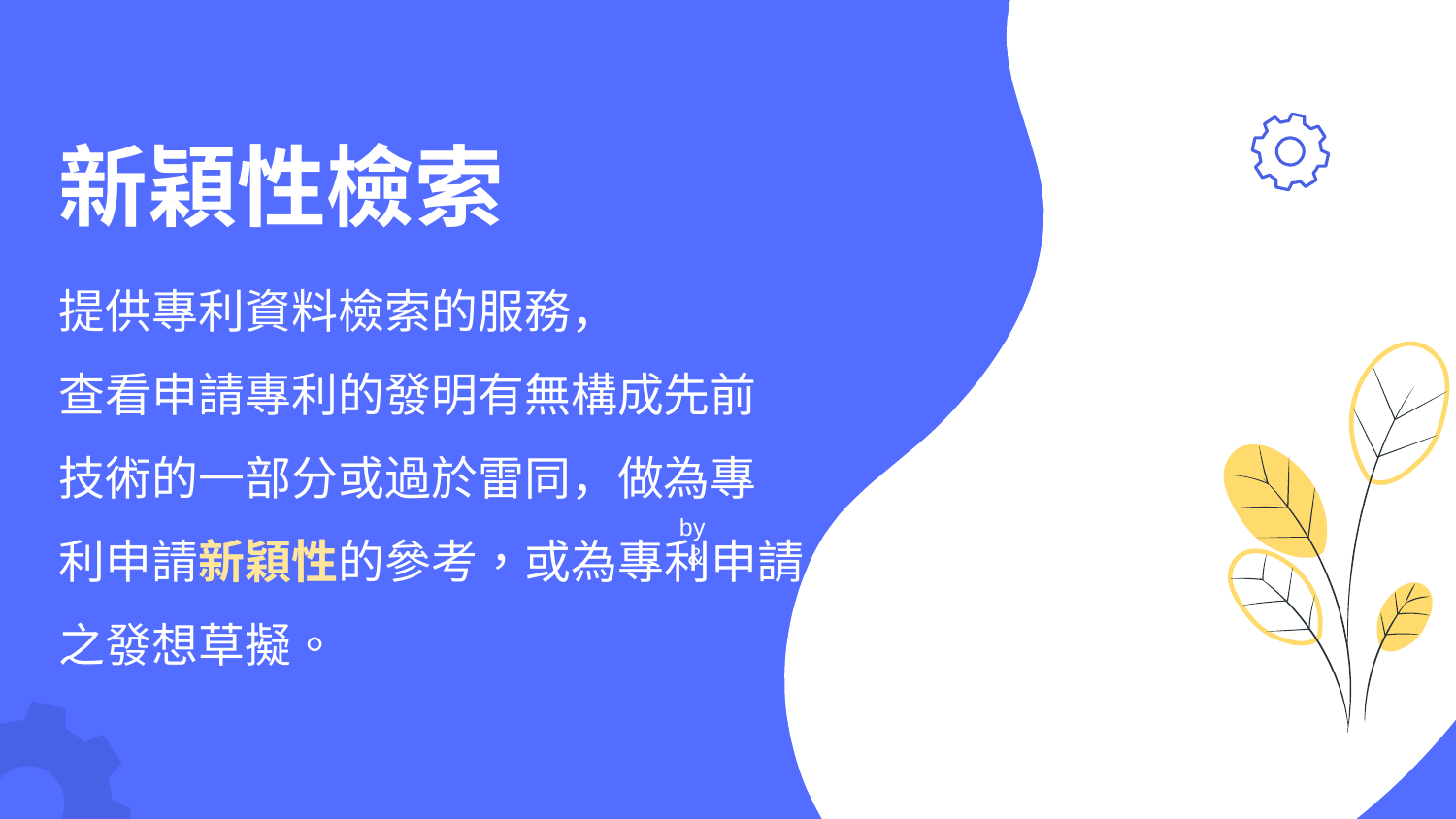

新穎性檢索
提供專利資料檢索的服務，
查看申請專利的發明有無構成先前
技術的一部分或過於雷同，做為專
利申請新穎性的參考，或為專利申請
之發想草擬。
喵喵喵汪 汪